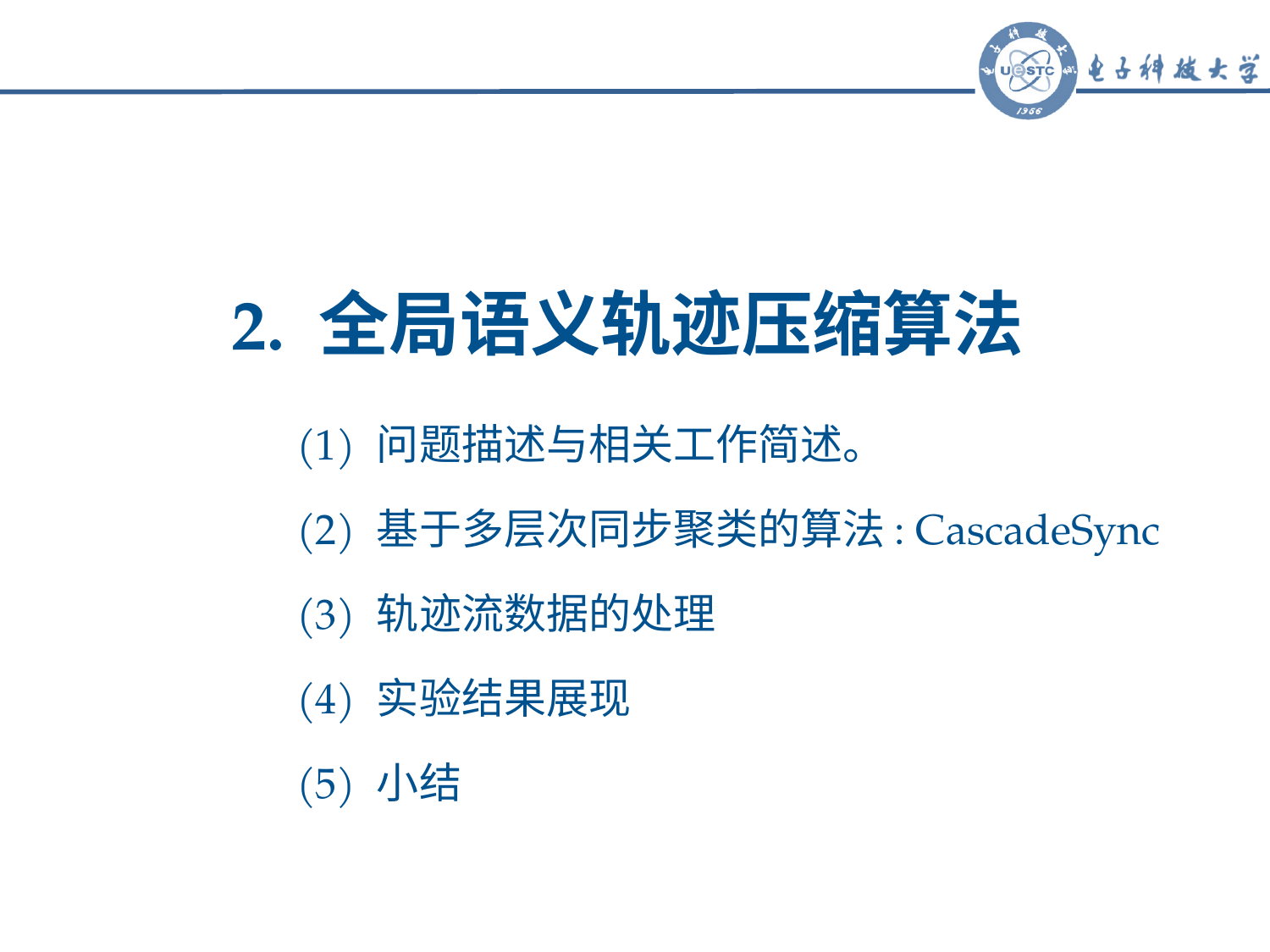

2. 全局语义轨迹压缩算法
(1) 问题描述与相关工作简述。
(2) 基于多层次同步聚类的算法: CascadeSync
(3) 轨迹流数据的处理
(4) 实验结果展现
(5) 小结